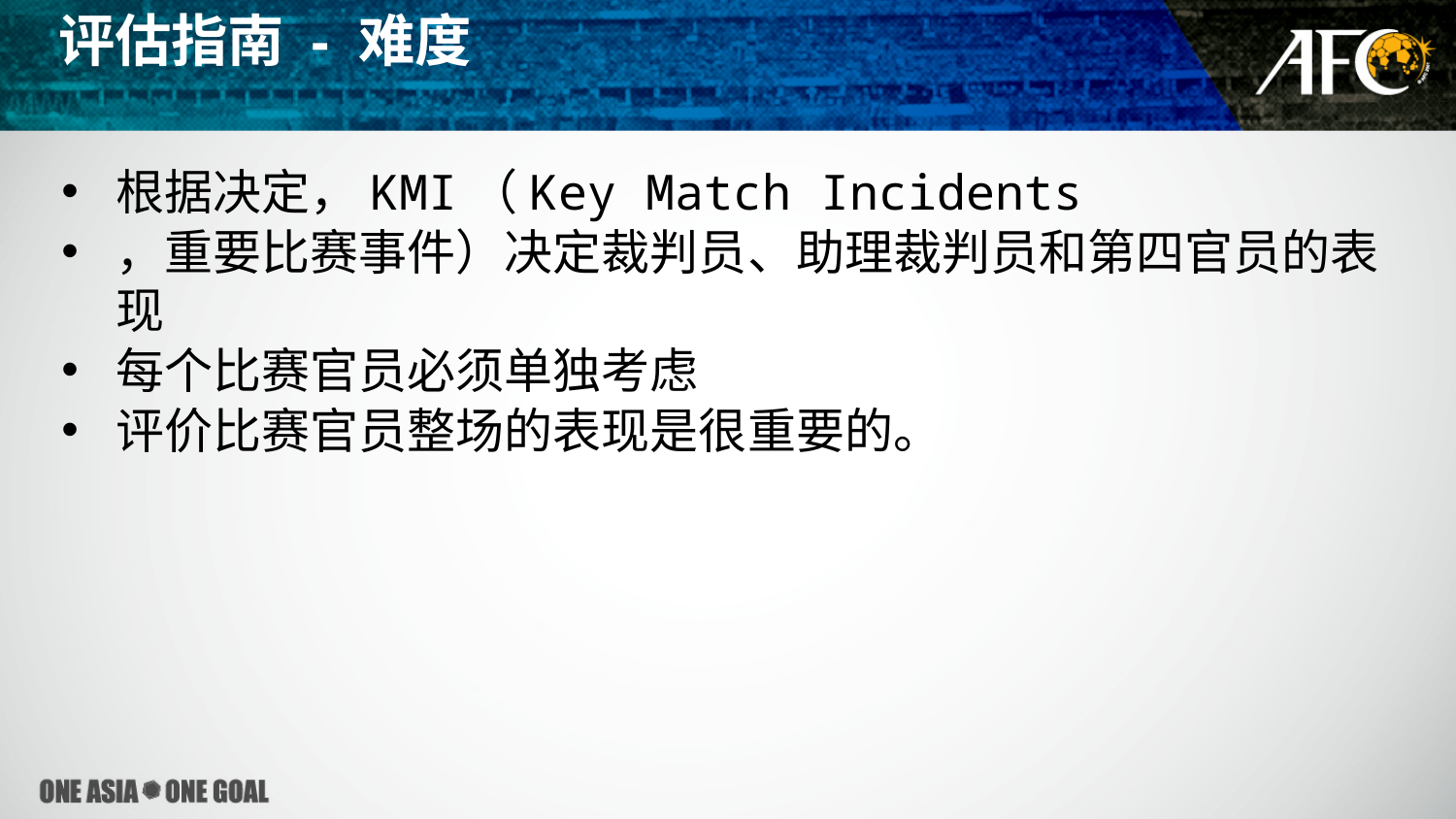

评估指南 - 难度
根据决定，KMI（Key Match Incidents
，重要比赛事件）决定裁判员、助理裁判员和第四官员的表现
每个比赛官员必须单独考虑
评价比赛官员整场的表现是很重要的。